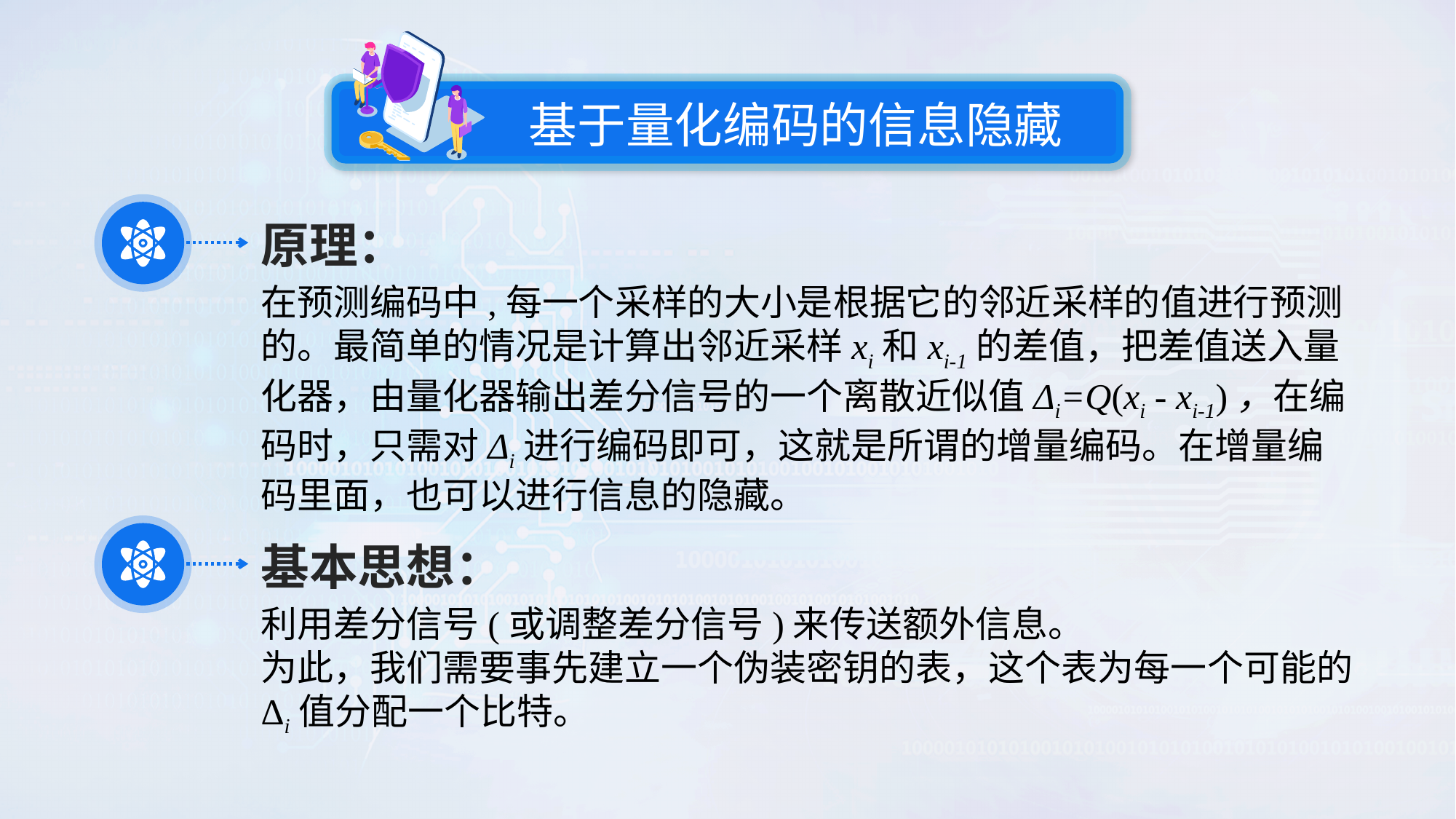

基于量化编码的信息隐藏

原理：

在预测编码中,每一个采样的大小是根据它的邻近采样的值进行预测的。最简单的情况是计算出邻近采样xi和xi-1的差值，把差值送入量化器，由量化器输出差分信号的一个离散近似值Δi=Q(xi - xi-1)，在编码时，只需对Δi进行编码即可，这就是所谓的增量编码。在增量编码里面，也可以进行信息的隐藏。

基本思想：

利用差分信号(或调整差分信号)来传送额外信息。
为此，我们需要事先建立一个伪装密钥的表，这个表为每一个可能的Δi值分配一个比特。